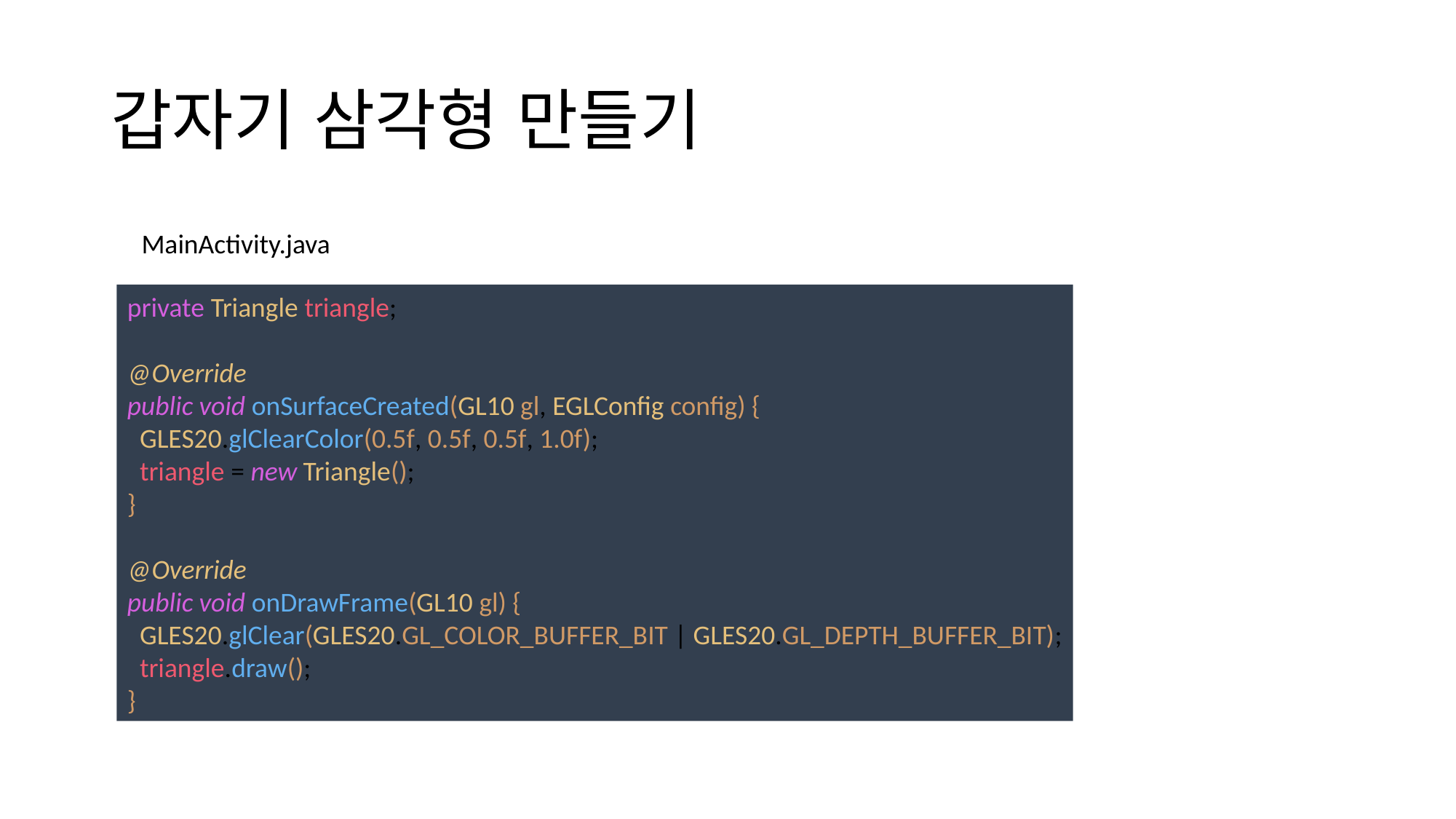

# 갑자기 삼각형 만들기
MainActivity.java
private Triangle triangle;

@Override
public void onSurfaceCreated(GL10 gl, EGLConfig config) {
  GLES20.glClearColor(0.5f, 0.5f, 0.5f, 1.0f);
  triangle = new Triangle();
}
@Override
public void onDrawFrame(GL10 gl) {
  GLES20.glClear(GLES20.GL_COLOR_BUFFER_BIT | GLES20.GL_DEPTH_BUFFER_BIT);
  triangle.draw();
}